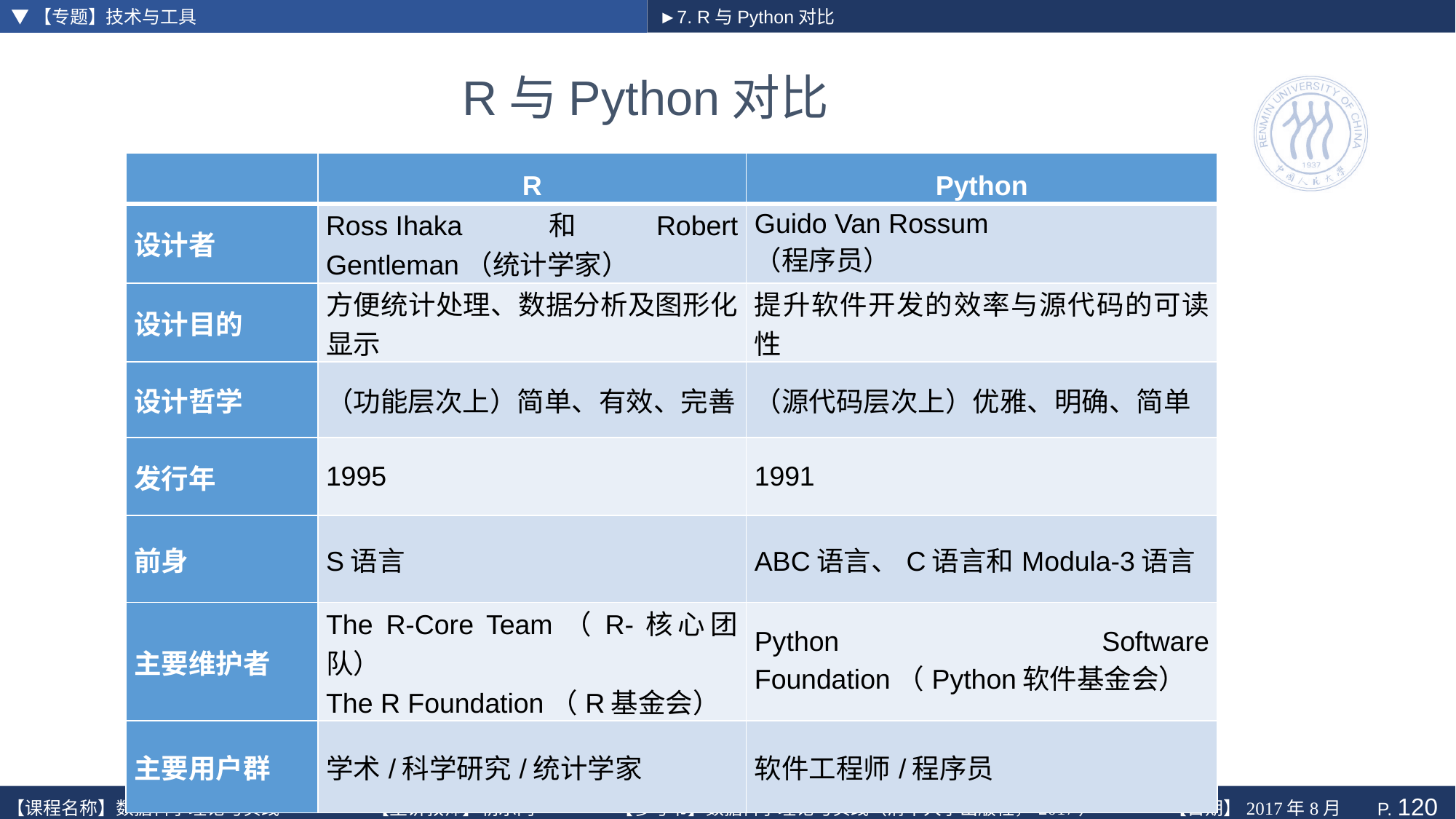

▼【专题】技术与工具

►7. R与Python对比
# R与Python对比
|  | R | Python |
| --- | --- | --- |
| 设计者 | Ross Ihaka 和Robert Gentleman（统计学家） | Guido Van Rossum （程序员） |
| 设计目的 | 方便统计处理、数据分析及图形化显示 | 提升软件开发的效率与源代码的可读性 |
| 设计哲学 | （功能层次上）简单、有效、完善 | （源代码层次上）优雅、明确、简单 |
| 发行年 | 1995 | 1991 |
| 前身 | S语言 | ABC语言、C语言和Modula-3语言 |
| 主要维护者 | The R-Core Team（R-核心团队） The R Foundation（R基金会） | Python Software Foundation（Python软件基金会） |
| 主要用户群 | 学术/科学研究/统计学家 | 软件工程师/程序员 |